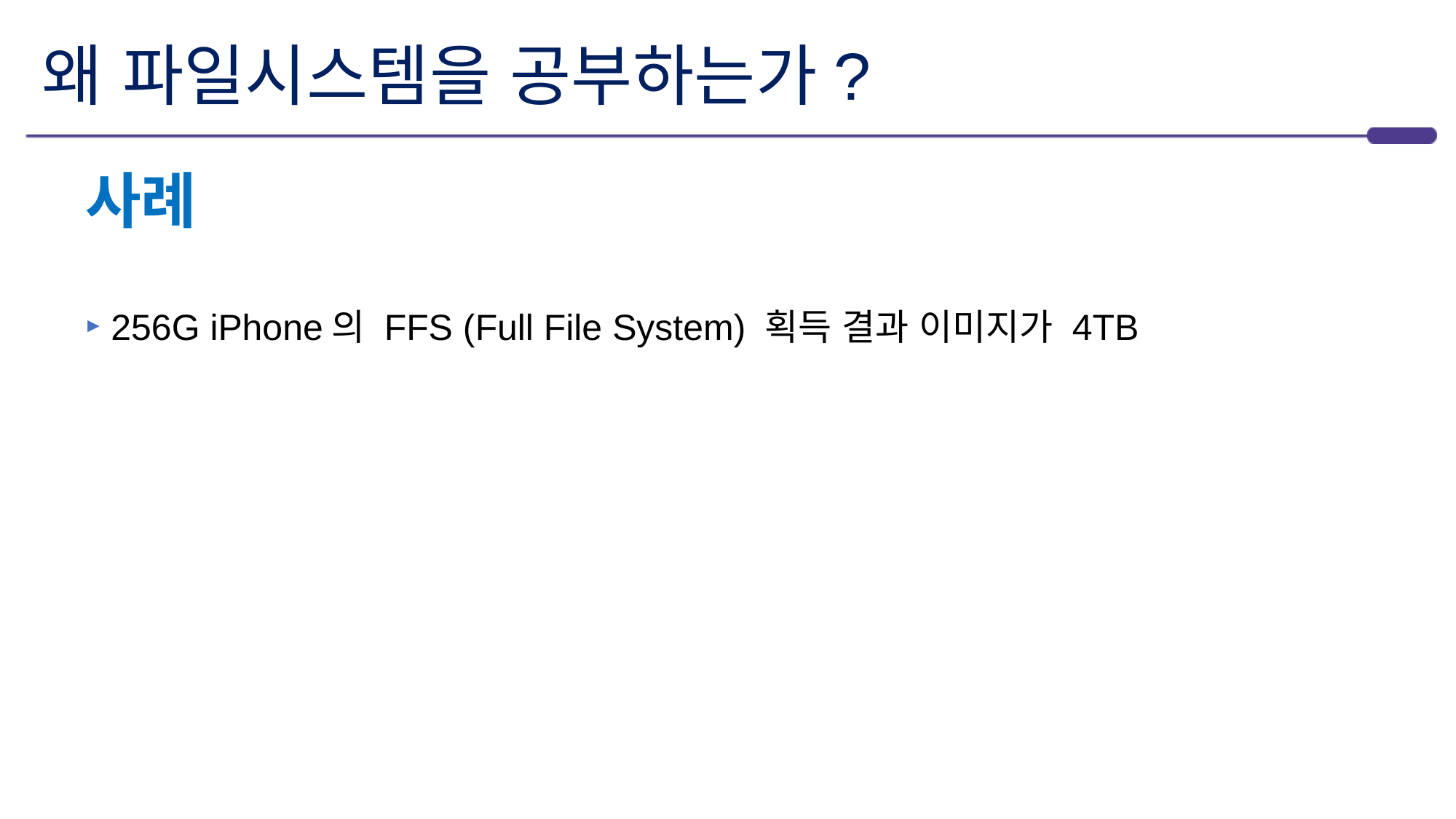

# 왜 파일시스템을 공부하는가?
사례
256G iPhone의 FFS (Full File System) 획득 결과 이미지가 4TB